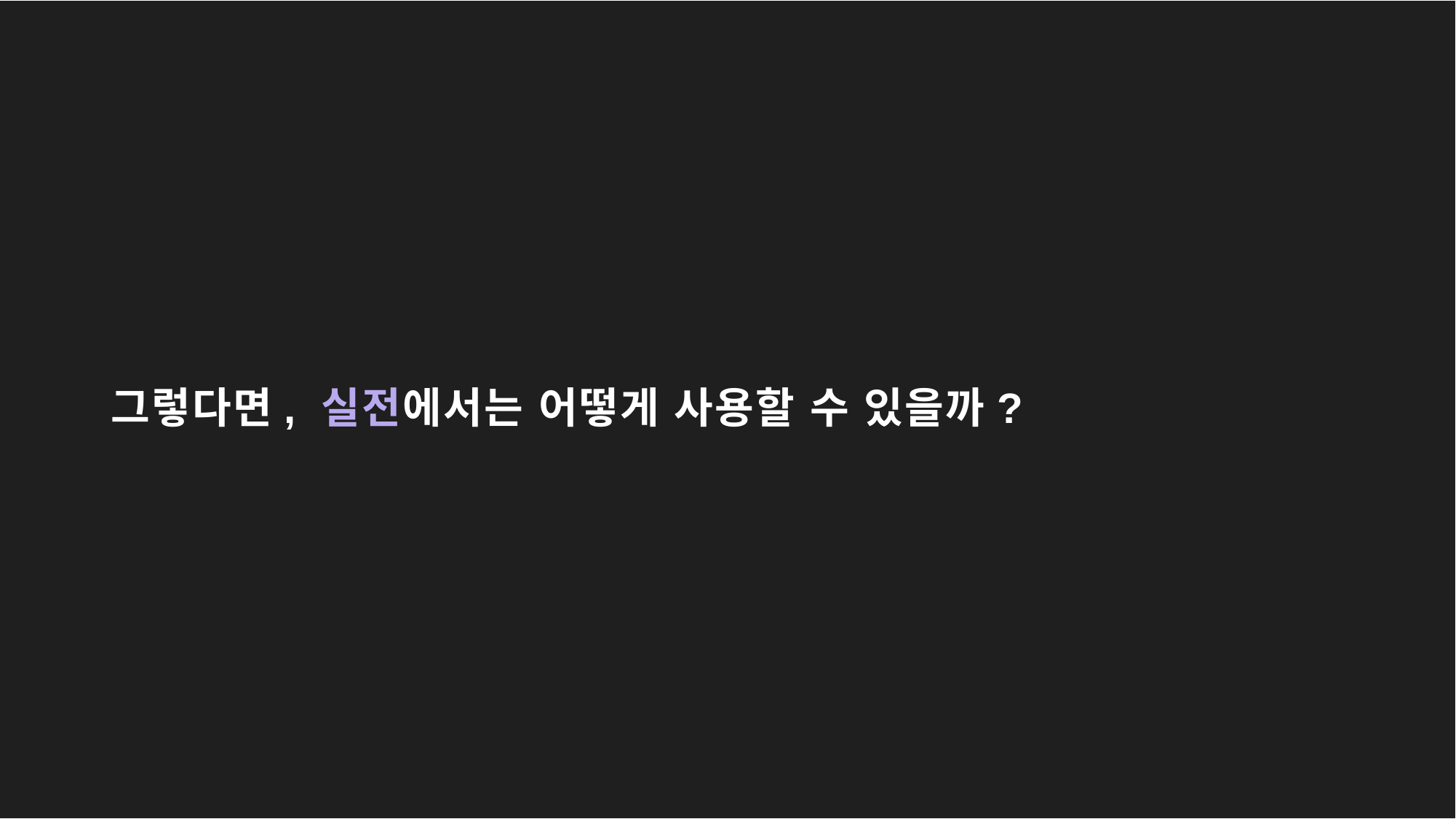

# 그렇다면, 실전에서는 어떻게 사용할 수 있을까?